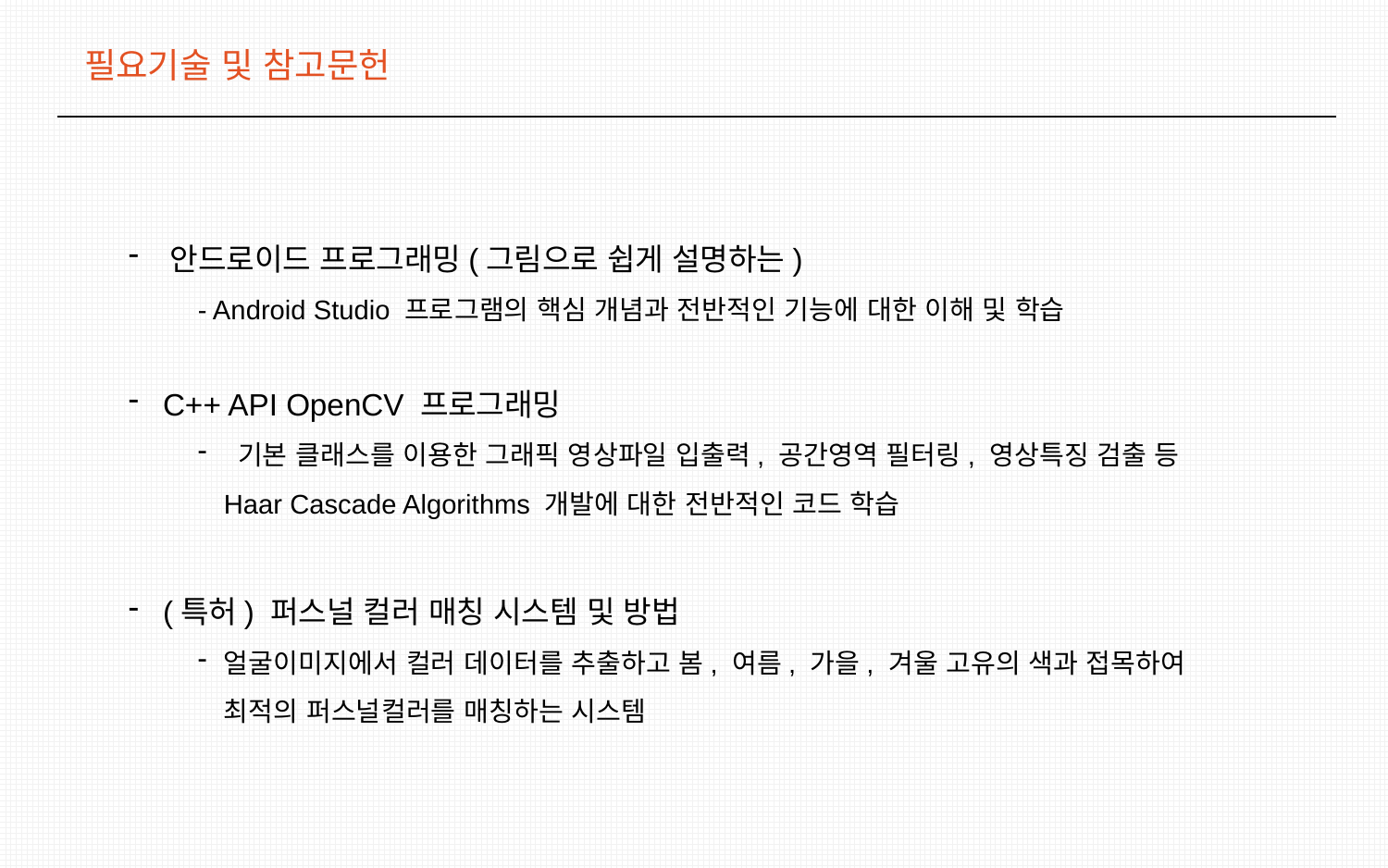

필요기술 및 참고문헌
 안드로이드 프로그래밍(그림으로 쉽게 설명하는)
- Android Studio 프로그램의 핵심 개념과 전반적인 기능에 대한 이해 및 학습

 C++ API OpenCV 프로그래밍
 기본 클래스를 이용한 그래픽 영상파일 입출력, 공간영역 필터링, 영상특징 검출 등
Haar Cascade Algorithms 개발에 대한 전반적인 코드 학습

 (특허) 퍼스널 컬러 매칭 시스템 및 방법
얼굴이미지에서 컬러 데이터를 추출하고 봄, 여름, 가을, 겨울 고유의 색과 접목하여 최적의 퍼스널컬러를 매칭하는 시스템